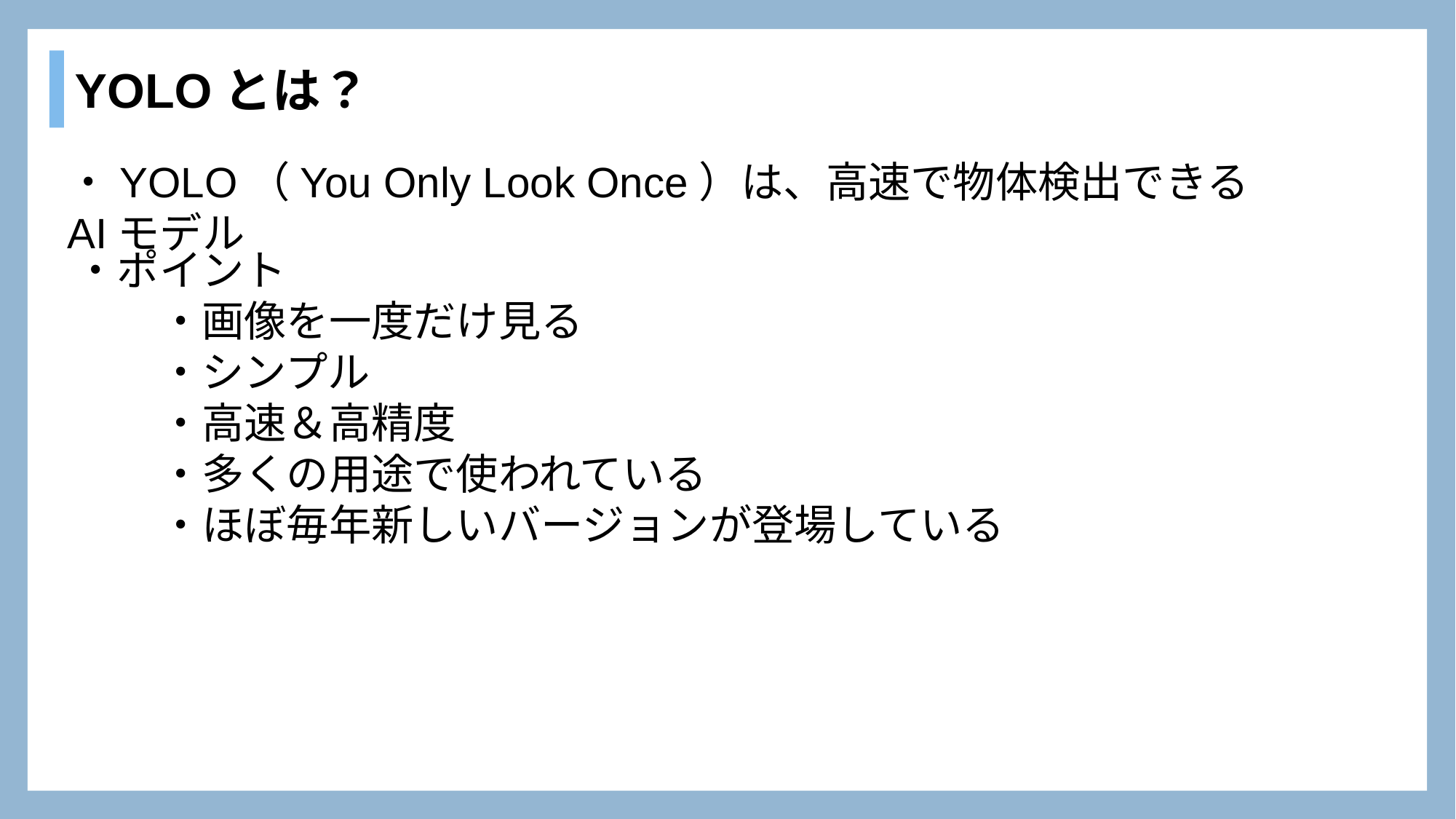

YOLOとは？
・YOLO（You Only Look Once）は、高速で物体検出できるAIモデル
・ポイント
　　・画像を一度だけ見る
　　・シンプル
　　・高速＆高精度
　　・多くの用途で使われている
　　・ほぼ毎年新しいバージョンが登場している